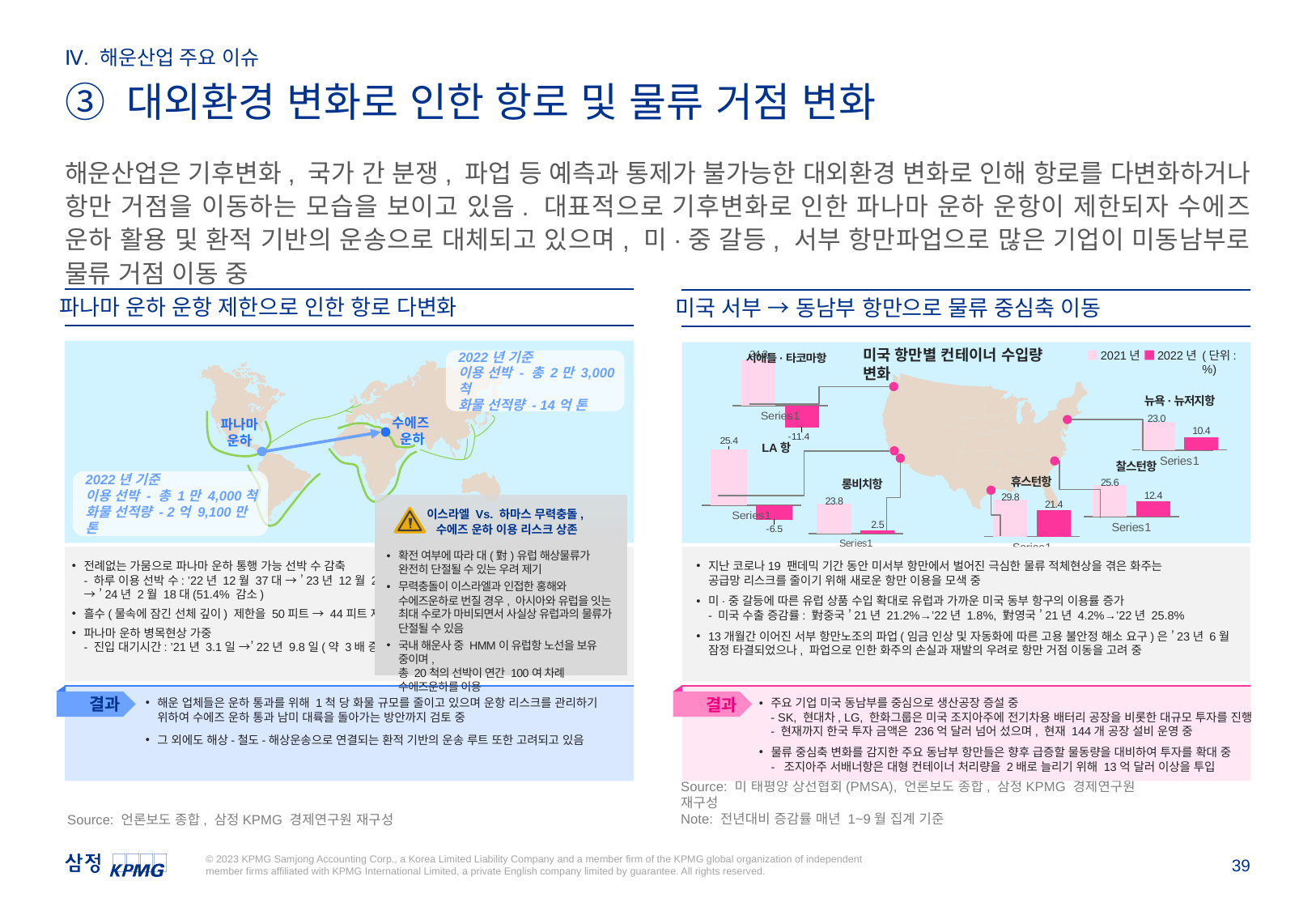

Ⅳ. 해운산업 주요 이슈
③ 대외환경 변화로 인한 항로 및 물류 거점 변화
해운산업은 기후변화, 국가 간 분쟁, 파업 등 예측과 통제가 불가능한 대외환경 변화로 인해 항로를 다변화하거나 항만 거점을 이동하는 모습을 보이고 있음. 대표적으로 기후변화로 인한 파나마 운하 운항이 제한되자 수에즈 운하 활용 및 환적 기반의 운송으로 대체되고 있으며, 미·중 갈등, 서부 항만파업으로 많은 기업이 미동남부로 물류 거점 이동 중
파나마 운하 운항 제한으로 인한 항로 다변화
미국 서부 → 동남부 항만으로 물류 중심축 이동

미국 항만별 컨테이너 수입량 변화

### Chart

| Category | 2021 | 2022 |
|---|---|---|
|  | 24.3 | -11.4 |

### Chart

| Category | 2021 | 2022 |
|---|---|---|
|  | 23.0 | 10.4 |

LA항

### Chart

| Category | 2021 | 2022 |
|---|---|---|
|  | 25.6 | 12.4 |

### Chart

| Category | 2021 | 2022 |
|---|---|---|
|  | 23.8 | 2.5 |

### Chart

| Category | 2021 | 2022 |
|---|---|---|
|  | 29.8 | 21.4 |

### Chart

| Category | 2021 | 2022 |
|---|---|---|
|  | 25.4 | -6.5 |
2021년

2022년

(단위:%)
2022년 기준
이용 선박 - 총 2만 3,000척
화물 선적량 - 14억 톤

수에즈
운하

파나마
운하

2022년 기준
이용 선박 - 총 1만 4,000척
화물 선적량 - 2억 9,100만 톤

이스라엘 Vs. 하마스 무력충돌,
수에즈 운하 이용 리스크 상존

확전 여부에 따라 대(對)유럽 해상물류가 완전히 단절될 수 있는 우려 제기
무력충돌이 이스라엘과 인접한 홍해와 수에즈운하로 번질 경우, 아시아와 유럽을 잇는 최대 수로가 마비되면서 사실상 유럽과의 물류가 단절될 수 있음
국내 해운사 중 HMM이 유럽항 노선을 보유 중이며,
총 20척의 선박이 연간 100여 차례 수에즈운하를 이용
전례없는 가뭄으로 파나마 운하 통행 가능 선박 수 감축
- 하루 이용 선박 수: ’22년 12월 37대 → ’23년 12월 24대                                                                      → ’24년 2월 18대(51.4% 감소)
흘수(물속에 잠긴 선체 깊이) 제한을 50피트 → 44피트 제한
파나마 운하 병목현상 가중
- 진입 대기시간: ’21년 3.1일 →’22년 9.8일(약 3배 증가)
지난 코로나19 팬데믹 기간 동안 미서부 항만에서 벌어진 극심한 물류 적체현상을 겪은 화주는
공급망 리스크를 줄이기 위해 새로운 항만 이용을 모색 중
미·중 갈등에 따른 유럽 상품 수입 확대로 유럽과 가까운 미국 동부 항구의 이용률 증가
- 미국 수출 증감률: 對중국 ’21년 21.2%→’22년 1.8%, 對영국 ’21년 4.2%→’22년 25.8%
13개월간 이어진 서부 항만노조의 파업(임금 인상 및 자동화에 따른 고용 불안정 해소 요구)은 ’23년 6월 잠정 타결되었으나, 파업으로 인한 화주의 손실과 재발의 우려로 항만 거점 이동을 고려 중
해운 업체들은 운하 통과를 위해 1척 당 화물 규모를 줄이고 있으며 운항 리스크를 관리하기 위하여 수에즈 운하 통과 남미 대륙을 돌아가는 방안까지 검토 중
그 외에도 해상-철도-해상운송으로 연결되는 환적 기반의 운송 루트 또한 고려되고 있음
주요 기업 미국 동남부를 중심으로 생산공장 증설 중
- SK, 현대차, LG, 한화그룹은 미국 조지아주에 전기차용 배터리 공장을 비롯한 대규모 투자를 진행
- 현재까지 한국 투자 금액은 236억 달러 넘어 섰으며, 현재 144개 공장 설비 운영 중
물류 중심축 변화를 감지한 주요 동남부 항만들은 향후 급증할 물동량을 대비하여 투자를 확대 중
-  조지아주 서배너항은 대형 컨테이너 처리량을 2배로 늘리기 위해 13억 달러 이상을 투입

결과

결과

Source: 미 태평양 상선협회(PMSA), 언론보도 종합, 삼정KPMG 경제연구원 재구성
Note: 전년대비 증감률 매년 1~9월 집계 기준

Source: 언론보도 종합, 삼정KPMG 경제연구원 재구성